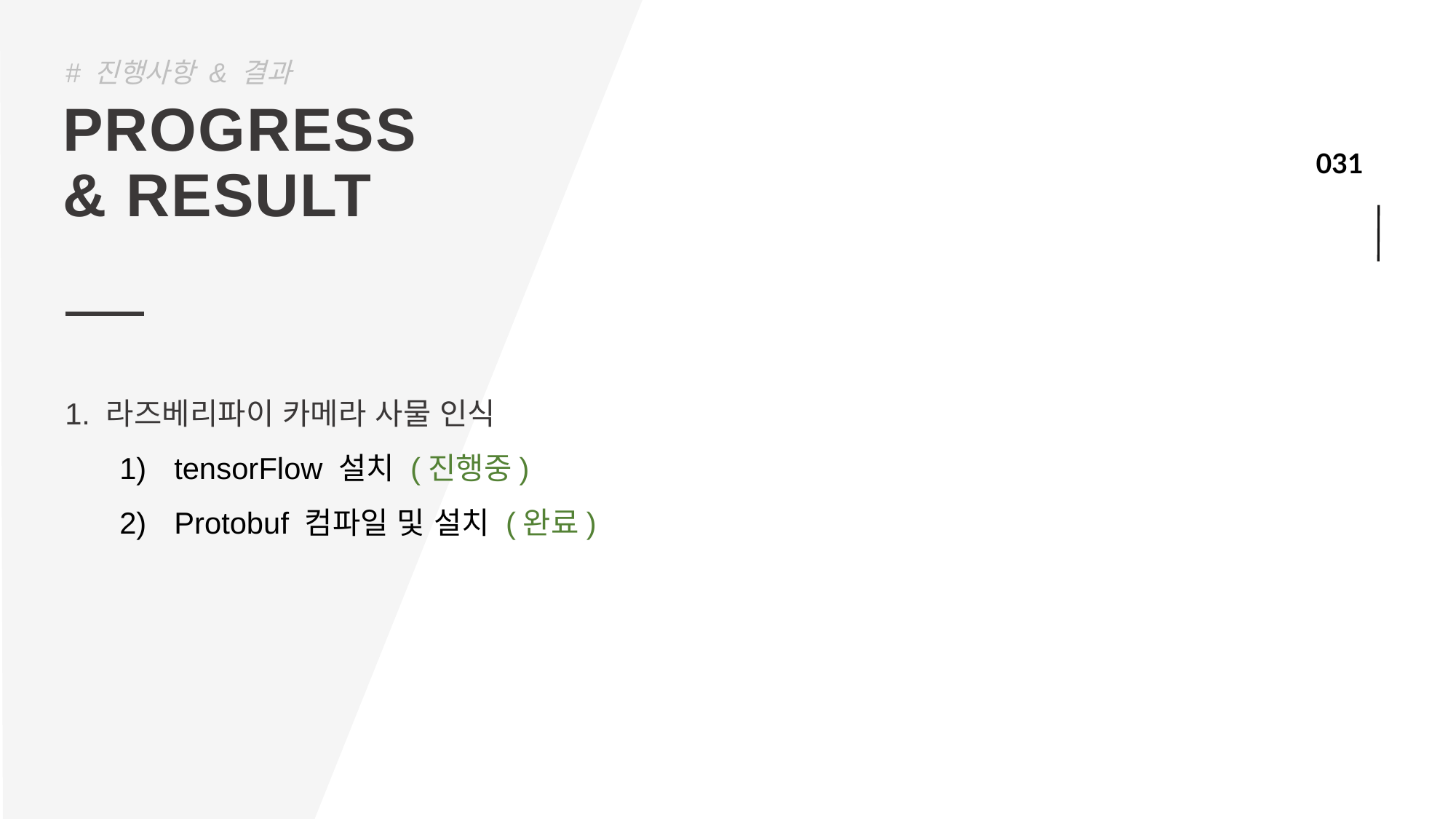

# 진행사항 & 결과
PROGRESS
& RESULT
라즈베리파이 카메라 사물 인식
tensorFlow 설치 (진행중)
Protobuf 컴파일 및 설치 (완료)